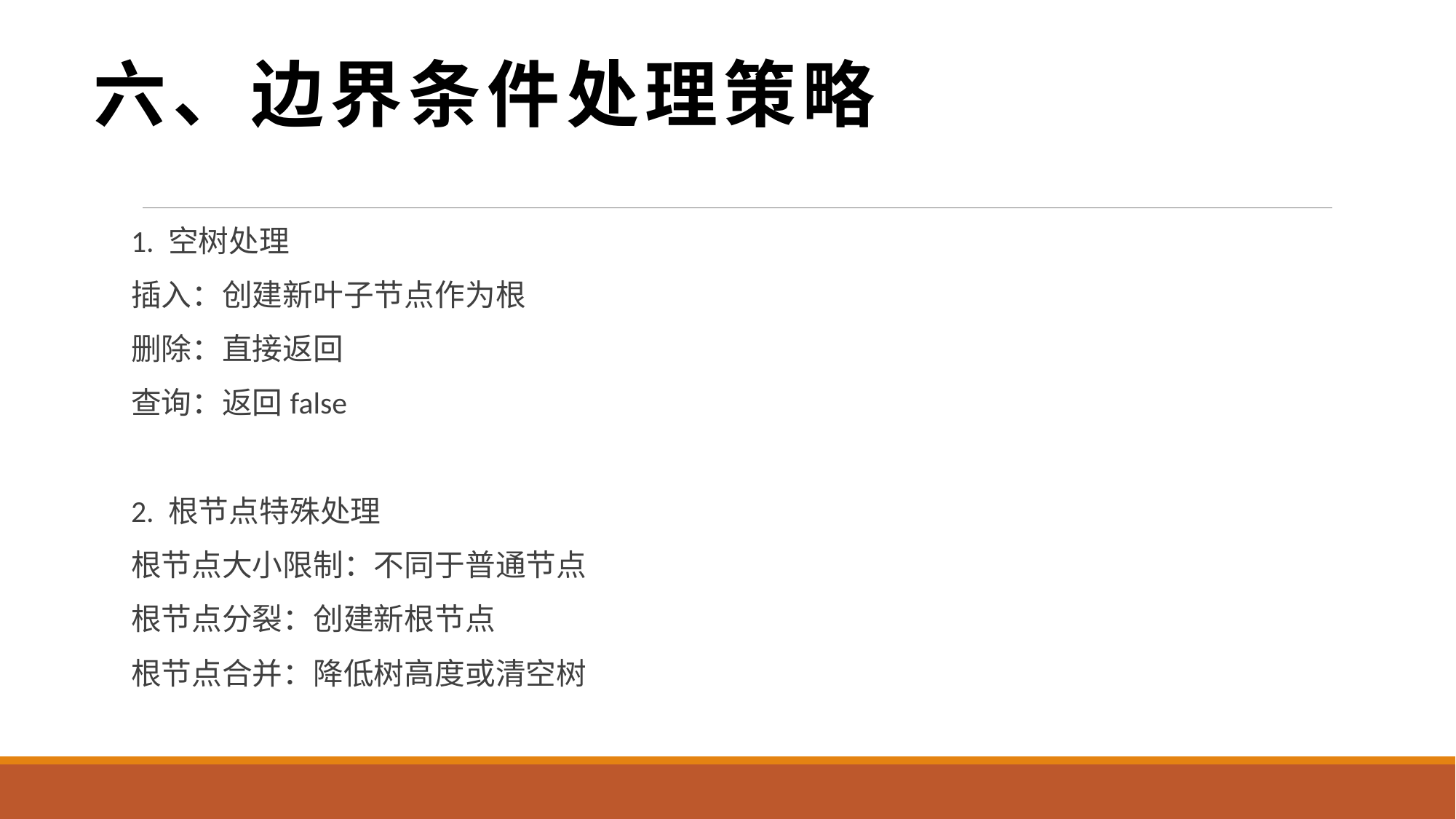

六、边界条件处理策略
1. 空树处理
插入：创建新叶子节点作为根
删除：直接返回
查询：返回false

2. 根节点特殊处理
根节点大小限制：不同于普通节点
根节点分裂：创建新根节点
根节点合并：降低树高度或清空树